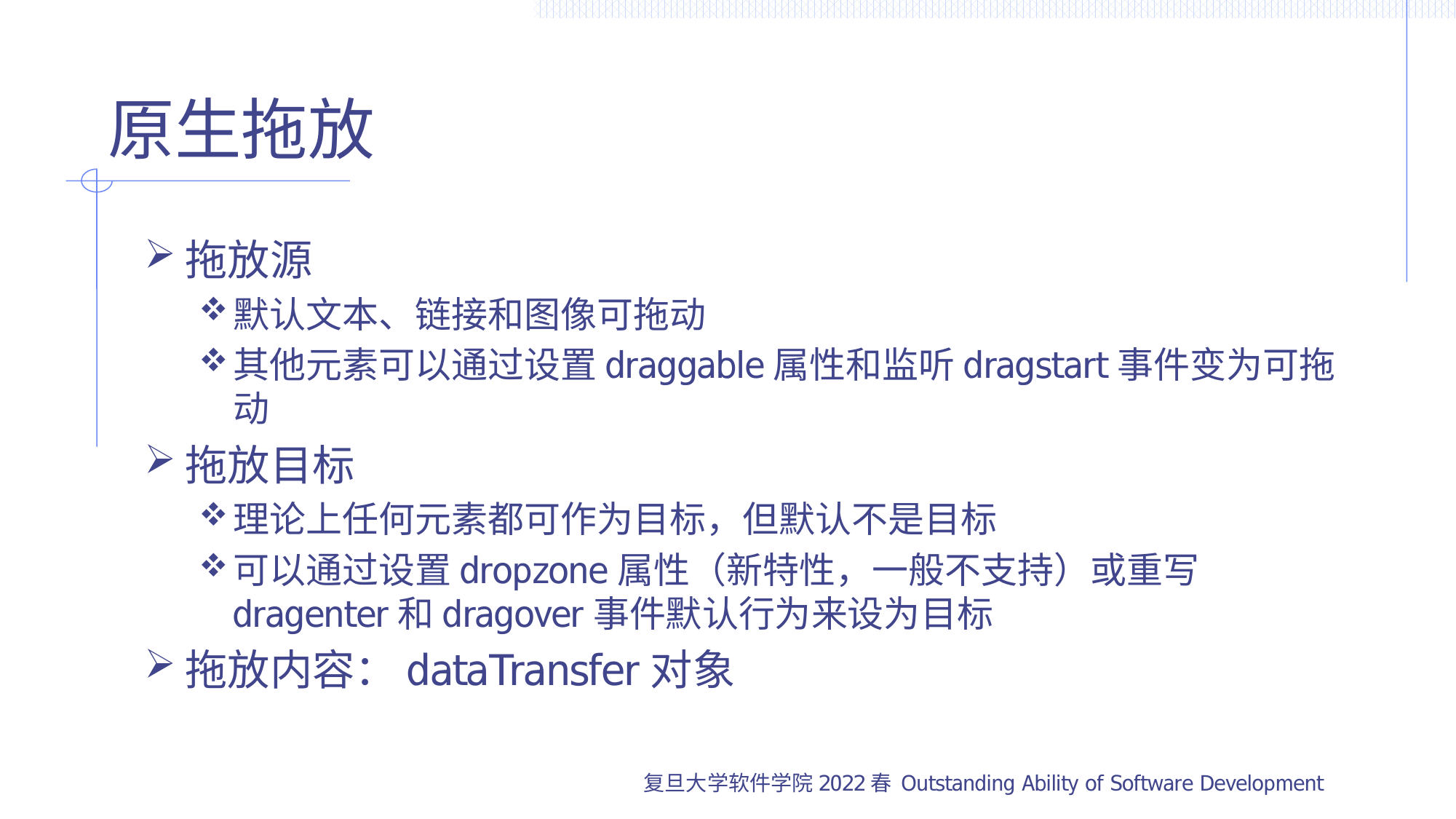

# 原生拖放
拖放源
默认文本、链接和图像可拖动
其他元素可以通过设置draggable属性和监听dragstart事件变为可拖动
拖放目标
理论上任何元素都可作为目标，但默认不是目标
可以通过设置dropzone属性（新特性，一般不支持）或重写dragenter和dragover事件默认行为来设为目标
拖放内容：dataTransfer对象